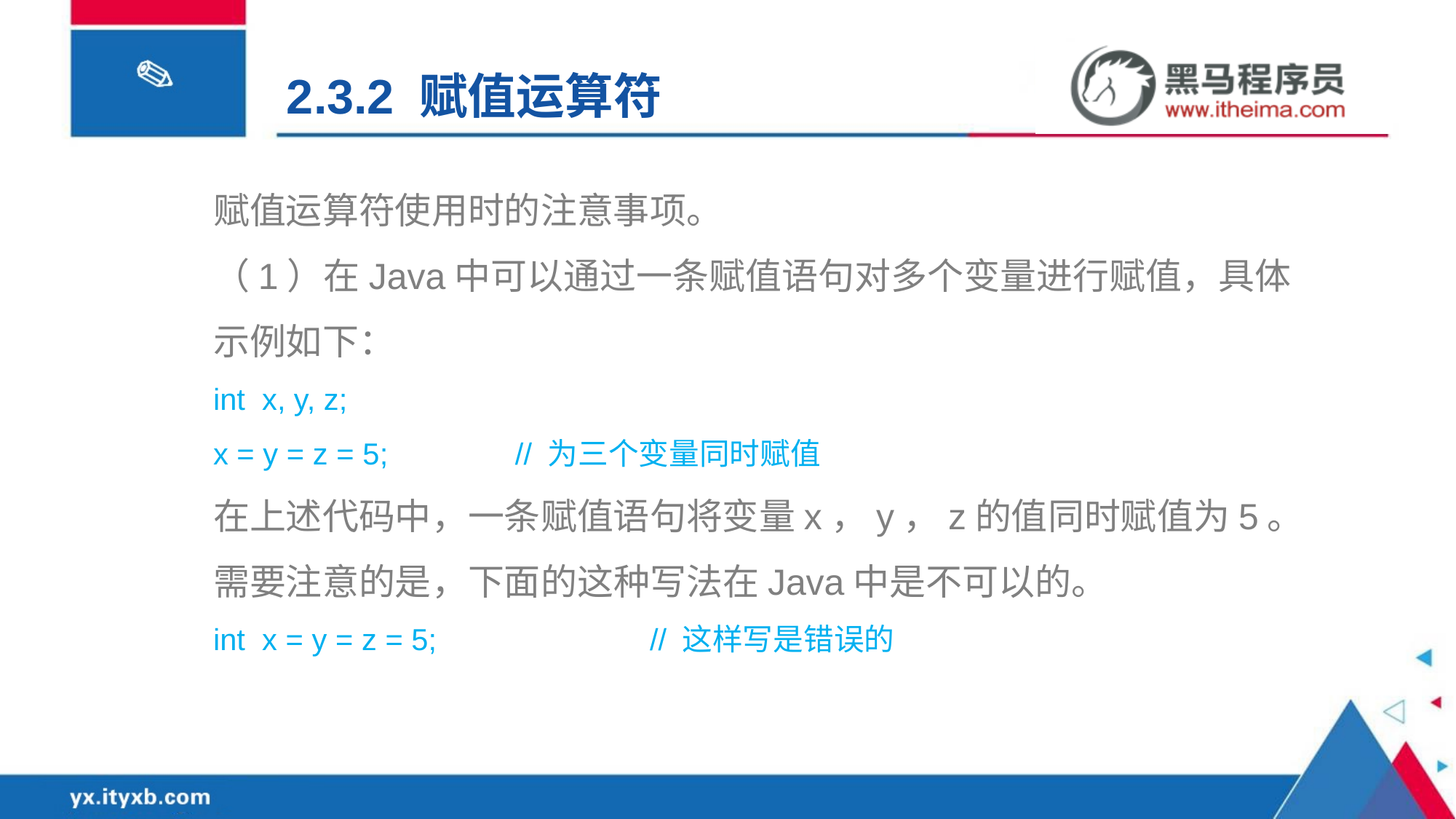

2.3.2 赋值运算符

赋值运算符使用时的注意事项。
（1）在Java中可以通过一条赋值语句对多个变量进行赋值，具体示例如下：
int  x, y, z;
x = y = z = 5;	          // 为三个变量同时赋值
在上述代码中，一条赋值语句将变量x，y，z的值同时赋值为5。需要注意的是，下面的这种写法在Java中是不可以的。
int  x = y = z = 5;		// 这样写是错误的